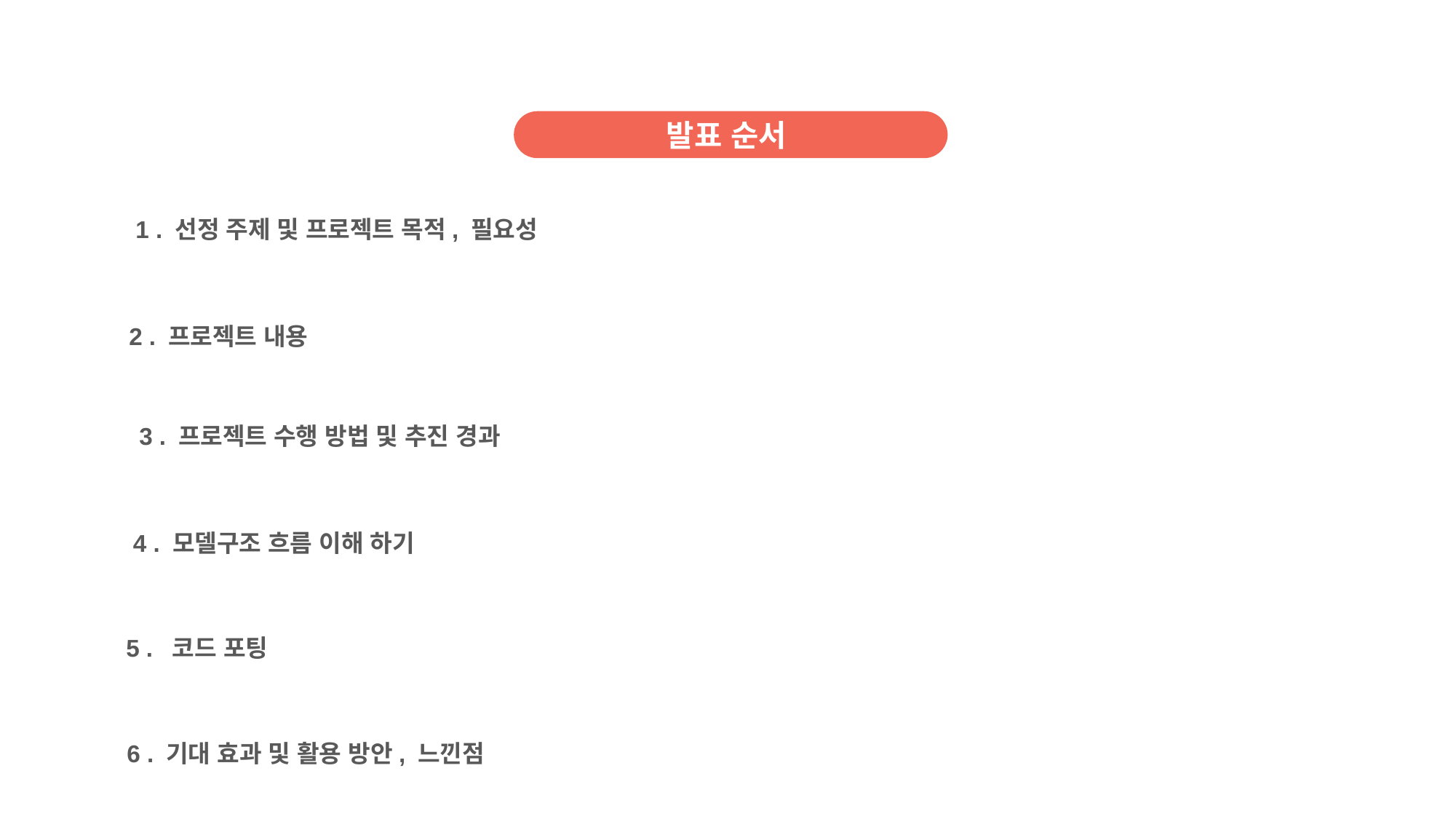

발표 순서
1 . 선정 주제 및 프로젝트 목적, 필요성
2 . 프로젝트 내용
3 . 프로젝트 수행 방법 및 추진 경과
4 . 모델구조 흐름 이해 하기
5 .  코드 포팅
6 . 기대 효과 및 활용 방안, 느낀점